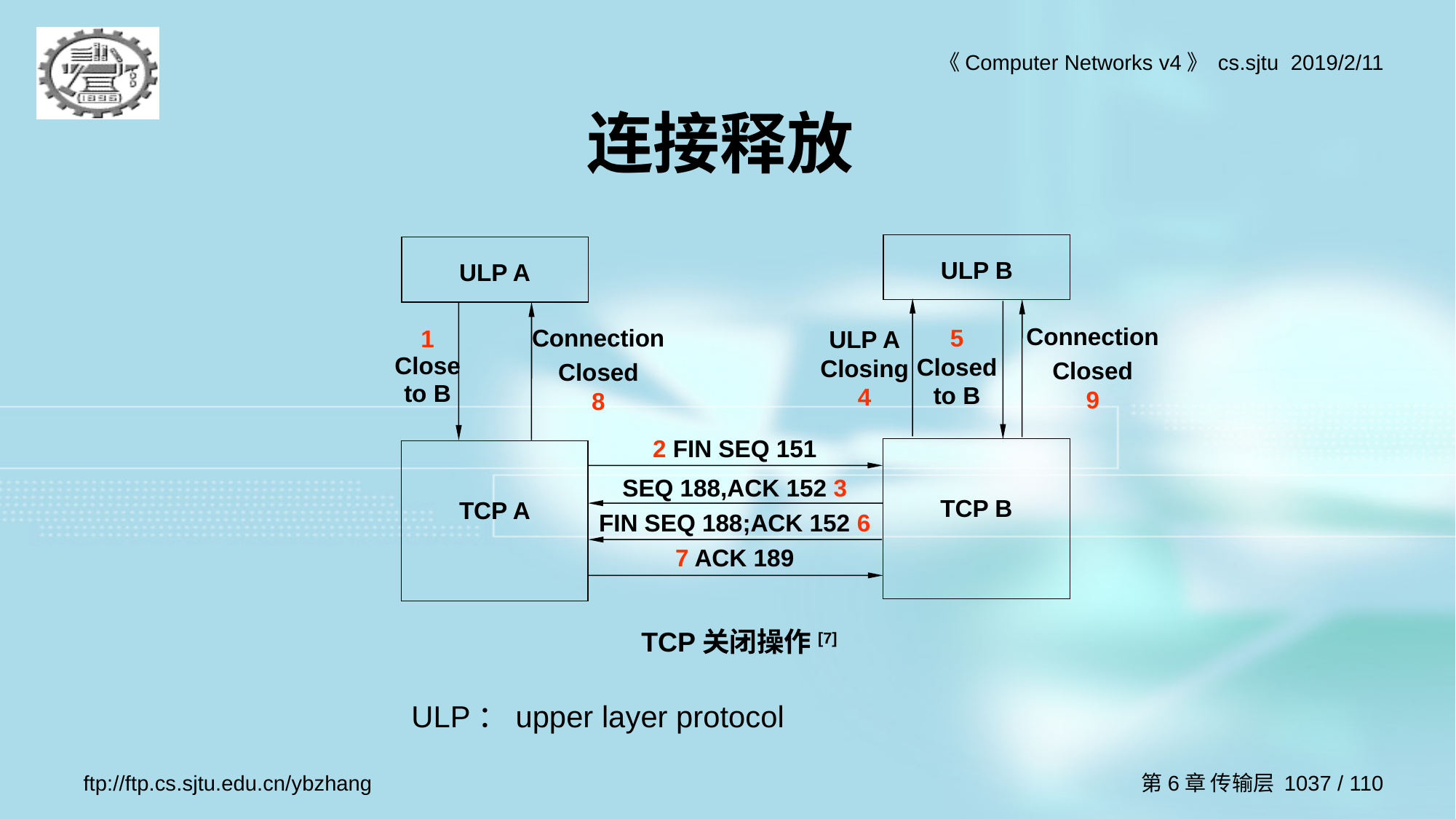

# 连接释放
ULP B
ULP A

5
Closed to B
1
Close to B
Connection
Closed
9
ULP A
Closing 4
Connection
Closed
8
2 FIN SEQ 151
SEQ 188,ACK 152 3
FIN SEQ 188;ACK 152 6
7 ACK 189

TCP B

TCP A

TCP关闭操作[7]
ULP：upper layer protocol